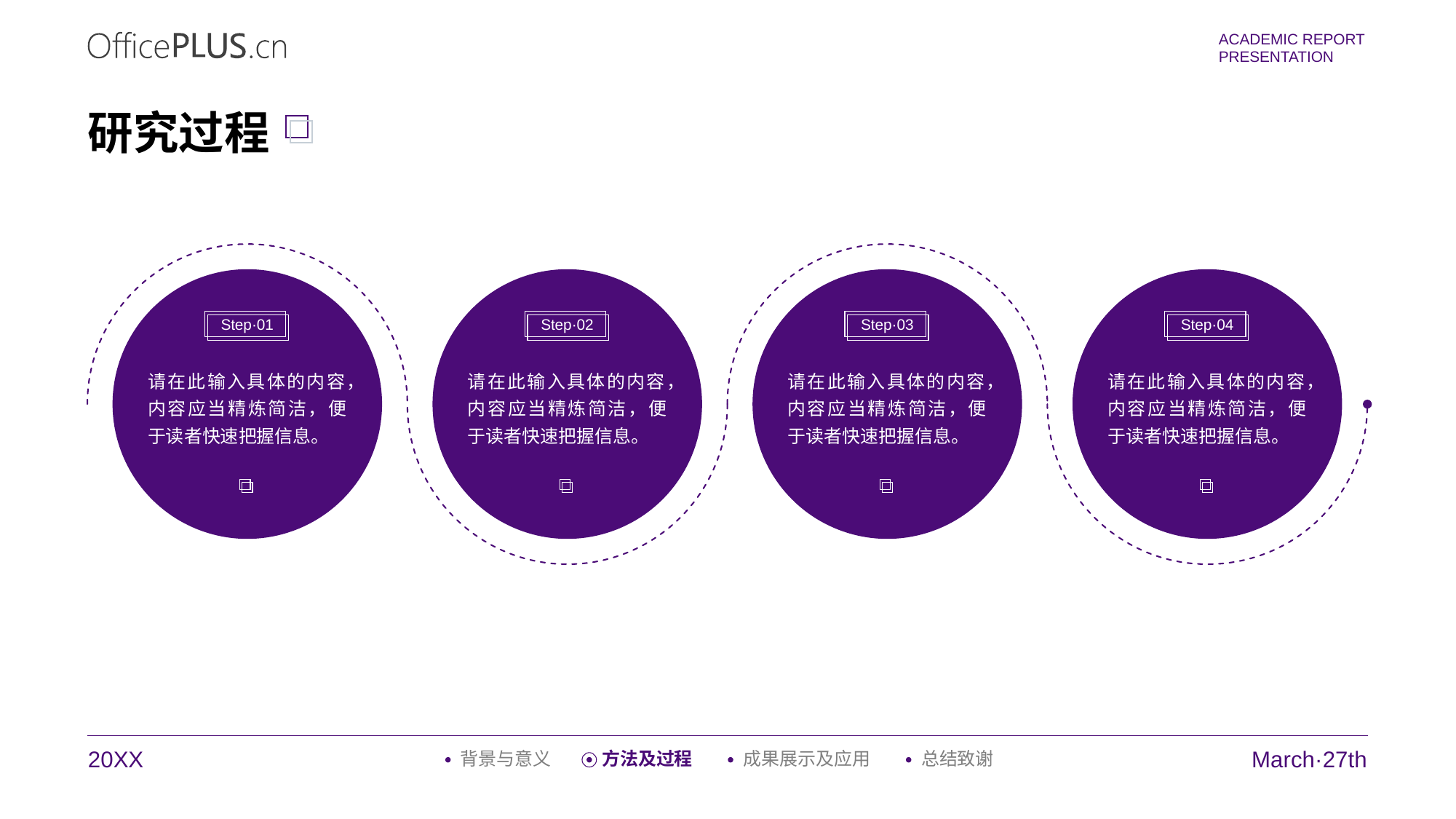

研究过程

Step·01
Step·02
Step·03
Step·04
请在此输入具体的内容，内容应当精炼简洁，便于读者快速把握信息。
请在此输入具体的内容，内容应当精炼简洁，便于读者快速把握信息。
请在此输入具体的内容，内容应当精炼简洁，便于读者快速把握信息。
请在此输入具体的内容，内容应当精炼简洁，便于读者快速把握信息。

20XX
March·27th
背景与意义
方法及过程
成果展示及应用
总结致谢